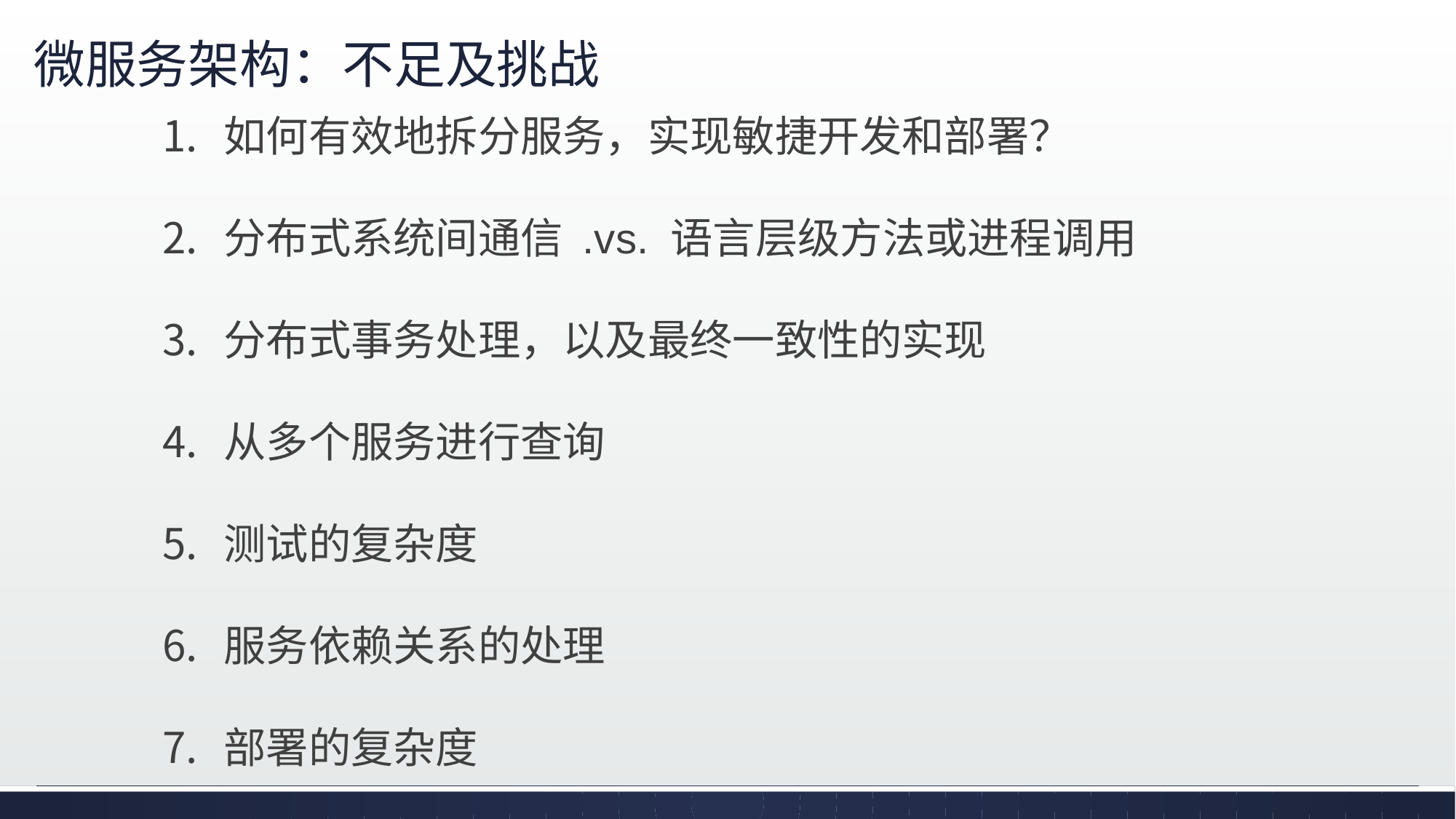

# 微服务架构：不足及挑战
如何有效地拆分服务，实现敏捷开发和部署？

分布式系统间通信 .vs. 语言层级方法或进程调用

分布式事务处理，以及最终一致性的实现

从多个服务进行查询

测试的复杂度

服务依赖关系的处理

部署的复杂度